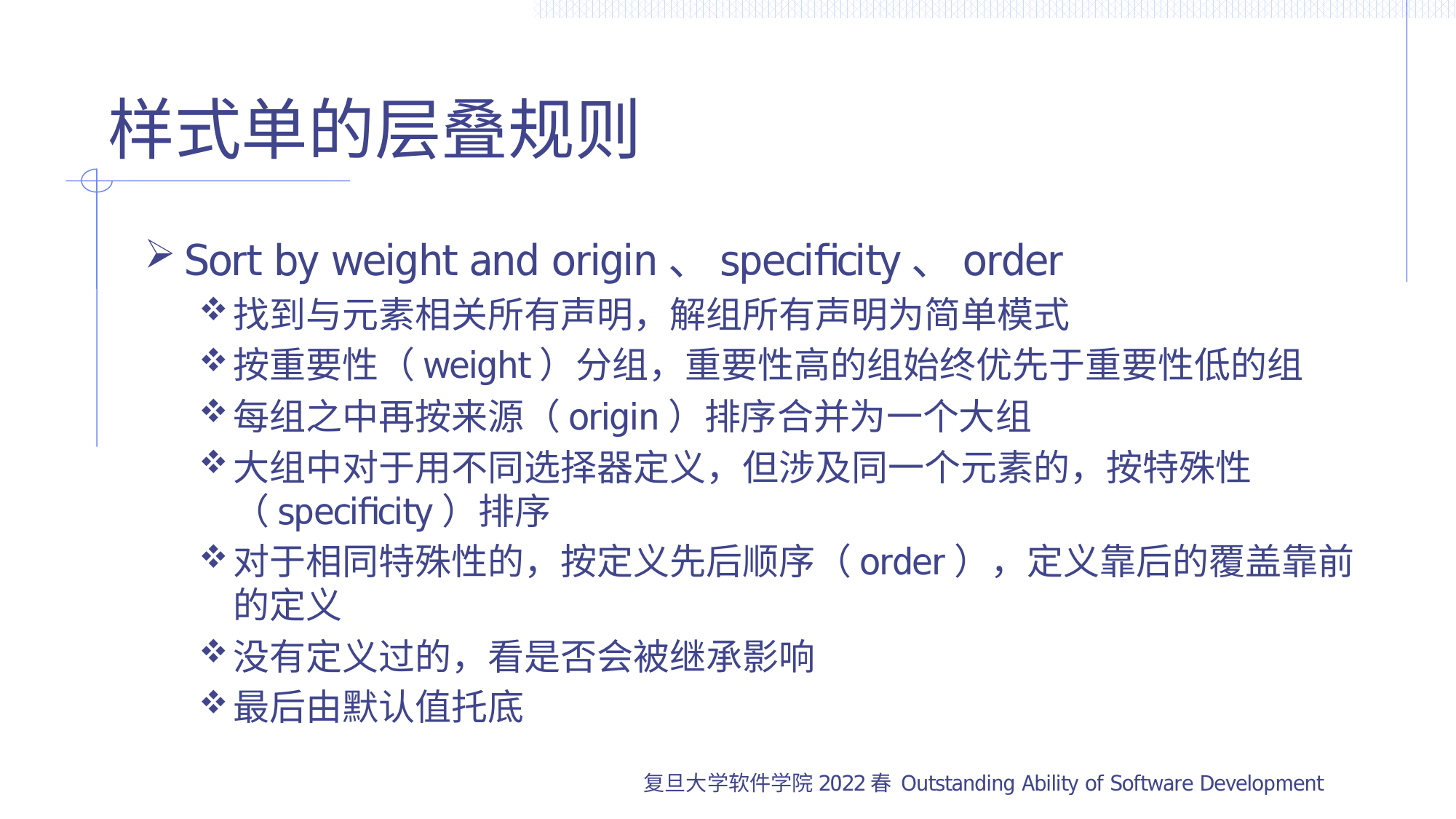

# 样式单的层叠规则
Sort by weight and origin、specificity、order
找到与元素相关所有声明，解组所有声明为简单模式
按重要性（weight）分组，重要性高的组始终优先于重要性低的组
每组之中再按来源（origin）排序合并为一个大组
大组中对于用不同选择器定义，但涉及同一个元素的，按特殊性（specificity）排序
对于相同特殊性的，按定义先后顺序（order），定义靠后的覆盖靠前的定义
没有定义过的，看是否会被继承影响
最后由默认值托底